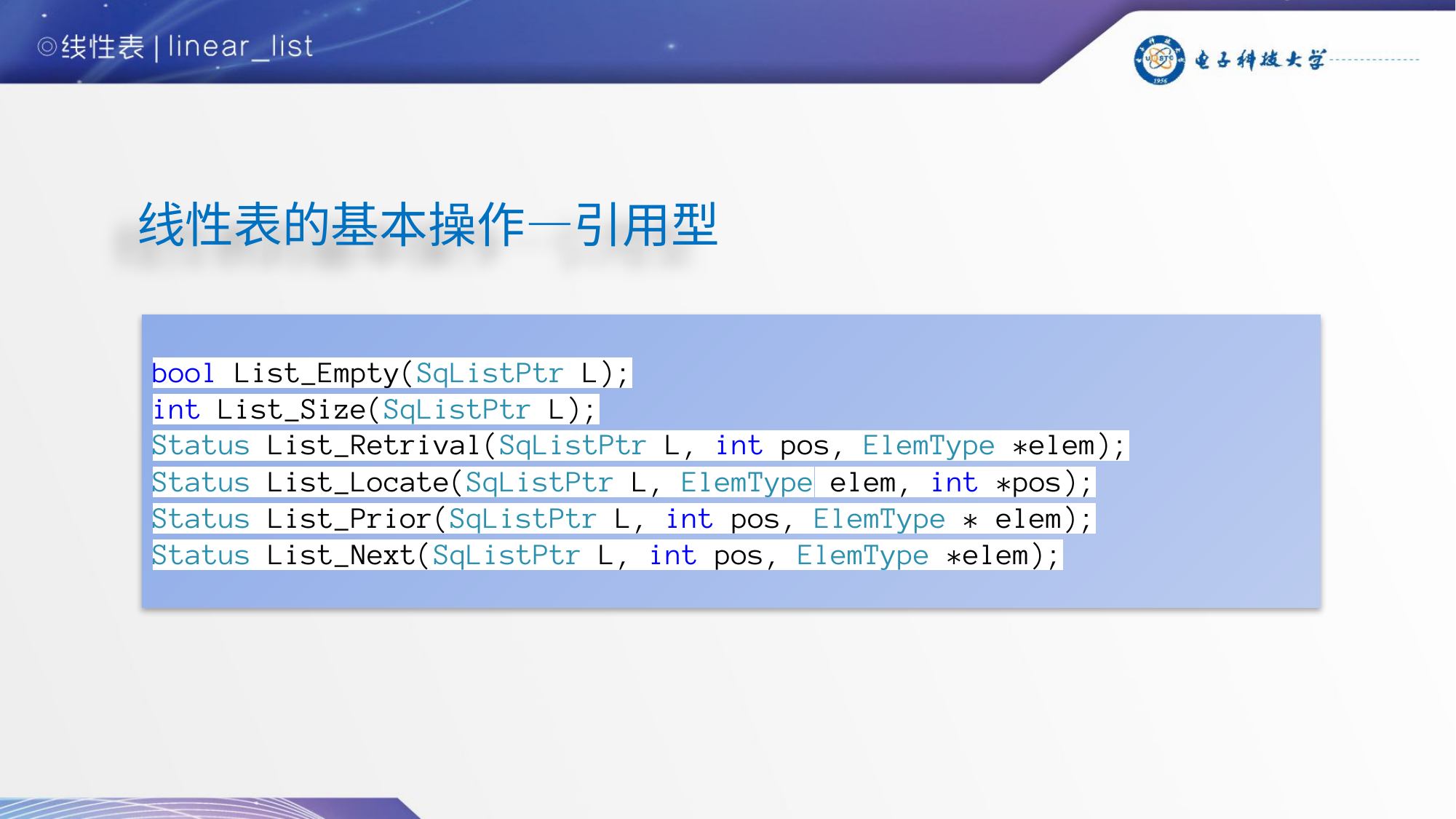

# 线性表的基本操作—引用型
bool List_Empty(SqListPtr L);
int List_Size(SqListPtr L);
Status List_Retrival(SqListPtr L, int pos, ElemType *elem);
Status List_Locate(SqListPtr L, ElemType elem, int *pos);
Status List_Prior(SqListPtr L, int pos, ElemType * elem);
Status List_Next(SqListPtr L, int pos, ElemType *elem);